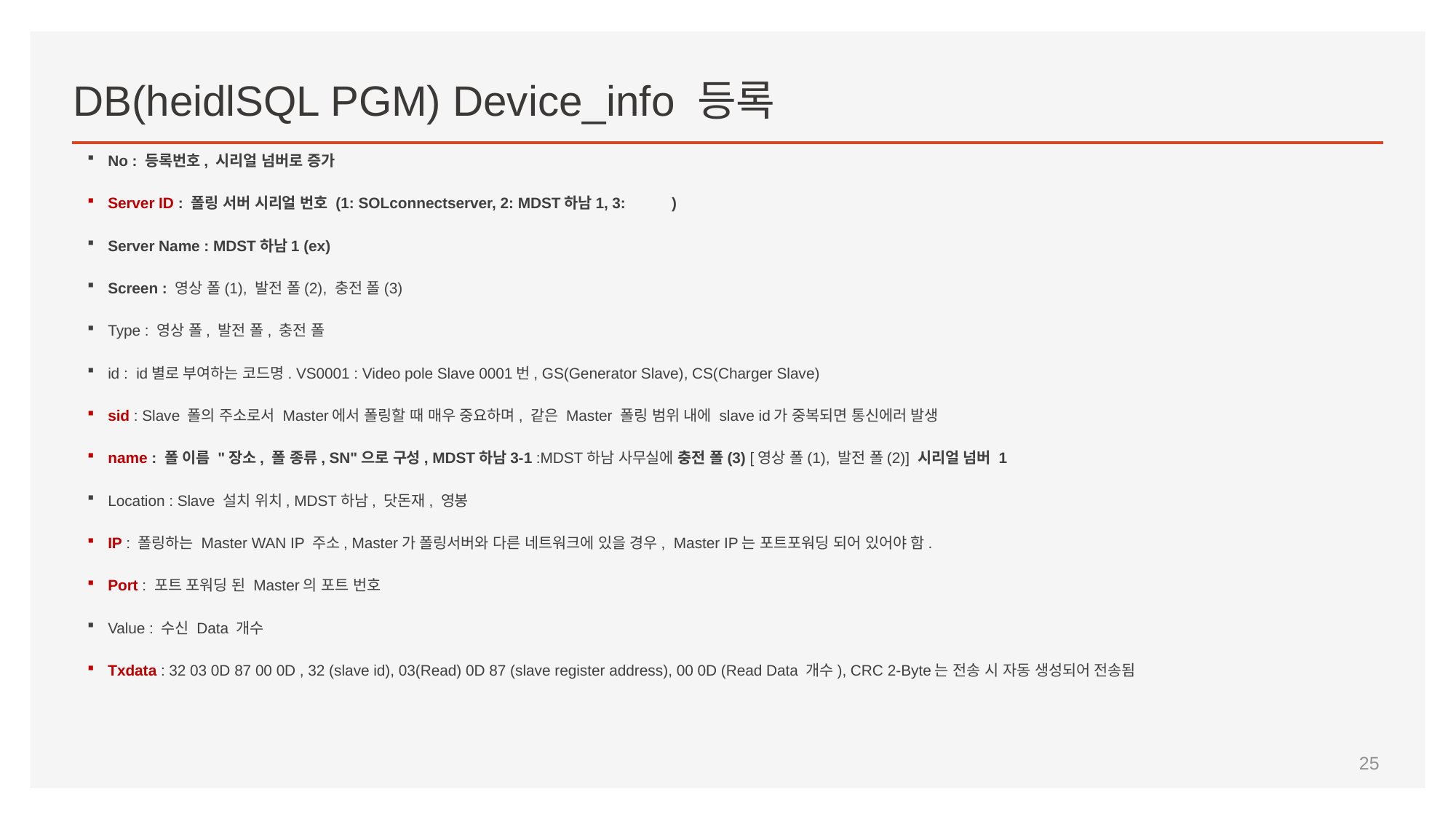

# DB(heidlSQL PGM) Device_info 등록
No : 등록번호, 시리얼 넘버로 증가
Server ID : 폴링 서버 시리얼 번호 (1: SOLconnectserver, 2: MDST하남1, 3:           )
Server Name : MDST하남1 (ex)
Screen : 영상 폴(1), 발전 폴(2), 충전 폴(3)
Type : 영상 폴, 발전 폴, 충전 폴
id :  id별로 부여하는 코드명. VS0001 : Video pole Slave 0001번, GS(Generator Slave), CS(Charger Slave)
sid : Slave 폴의 주소로서 Master에서 폴링할 때 매우 중요하며, 같은 Master 폴링 범위 내에 slave id가 중복되면 통신에러 발생
name : 폴 이름 "장소, 폴 종류, SN"으로 구성, MDST하남3-1 :MDST하남 사무실에 충전 폴(3) [영상 폴(1), 발전 폴(2)] 시리얼 넘버 1
Location : Slave 설치 위치, MDST하남, 닷돈재, 영봉
IP : 폴링하는 Master WAN IP 주소, Master가 폴링서버와 다른 네트워크에 있을 경우,  Master IP는 포트포워딩 되어 있어야 함.
Port : 포트 포워딩 된 Master의 포트 번호
Value : 수신 Data 개수
Txdata : 32 03 0D 87 00 0D , 32 (slave id), 03(Read) 0D 87 (slave register address), 00 0D (Read Data 개수), CRC 2-Byte는 전송 시 자동 생성되어 전송됨

25